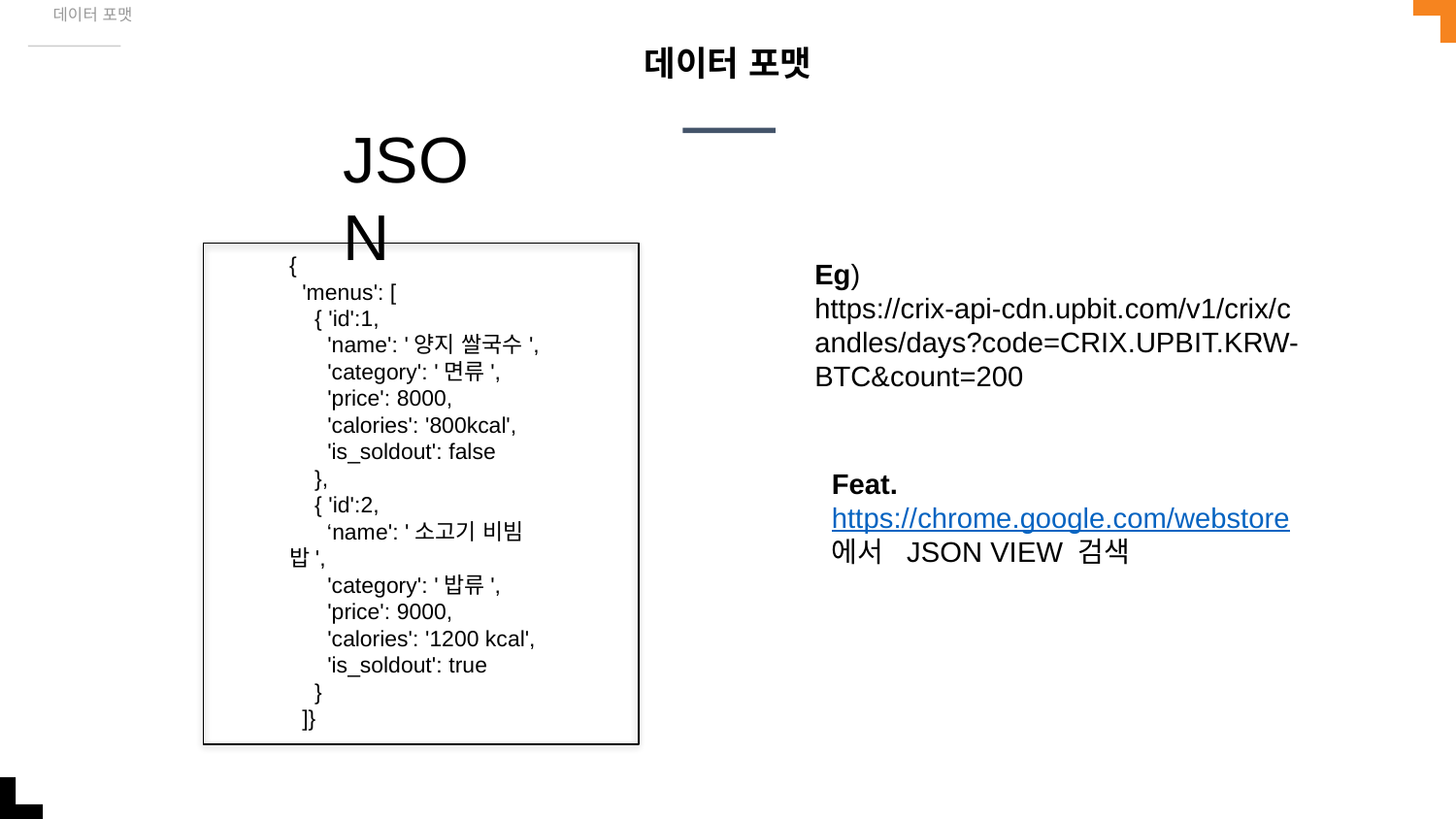

데이터 포맷
# 데이터 포맷
JSON

{
  'menus': [
    { 'id':1,
      'name': '양지 쌀국수',
      'category': '면류',
      'price': 8000,
      'calories': '800kcal',
      'is_soldout': false
    },
    { 'id':2,
      ‘name': '소고기 비빔밥',
      'category': '밥류',
      'price': 9000,
      'calories': '1200 kcal',
      'is_soldout': true
    }
  ]}
Eg) https://crix-api-cdn.upbit.com/v1/crix/candles/days?code=CRIX.UPBIT.KRW-BTC&count=200
Feat. https://chrome.google.com/webstore 에서  JSON VIEW 검색